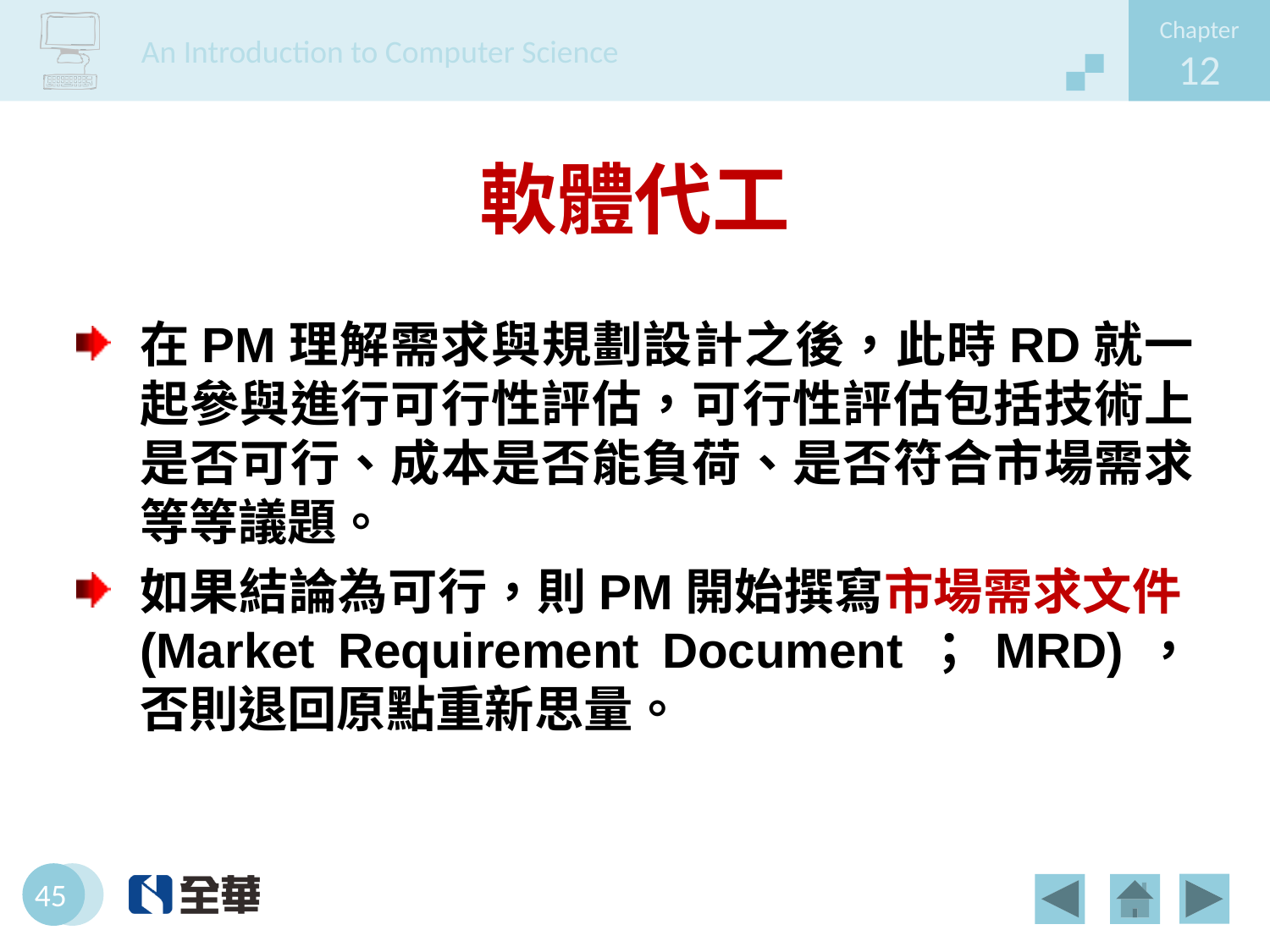

# 軟體代工
在PM理解需求與規劃設計之後，此時RD就一起參與進行可行性評估，可行性評估包括技術上是否可行、成本是否能負荷、是否符合市場需求等等議題。
如果結論為可行，則PM開始撰寫市場需求文件(Market Requirement Document；MRD)，否則退回原點重新思量。